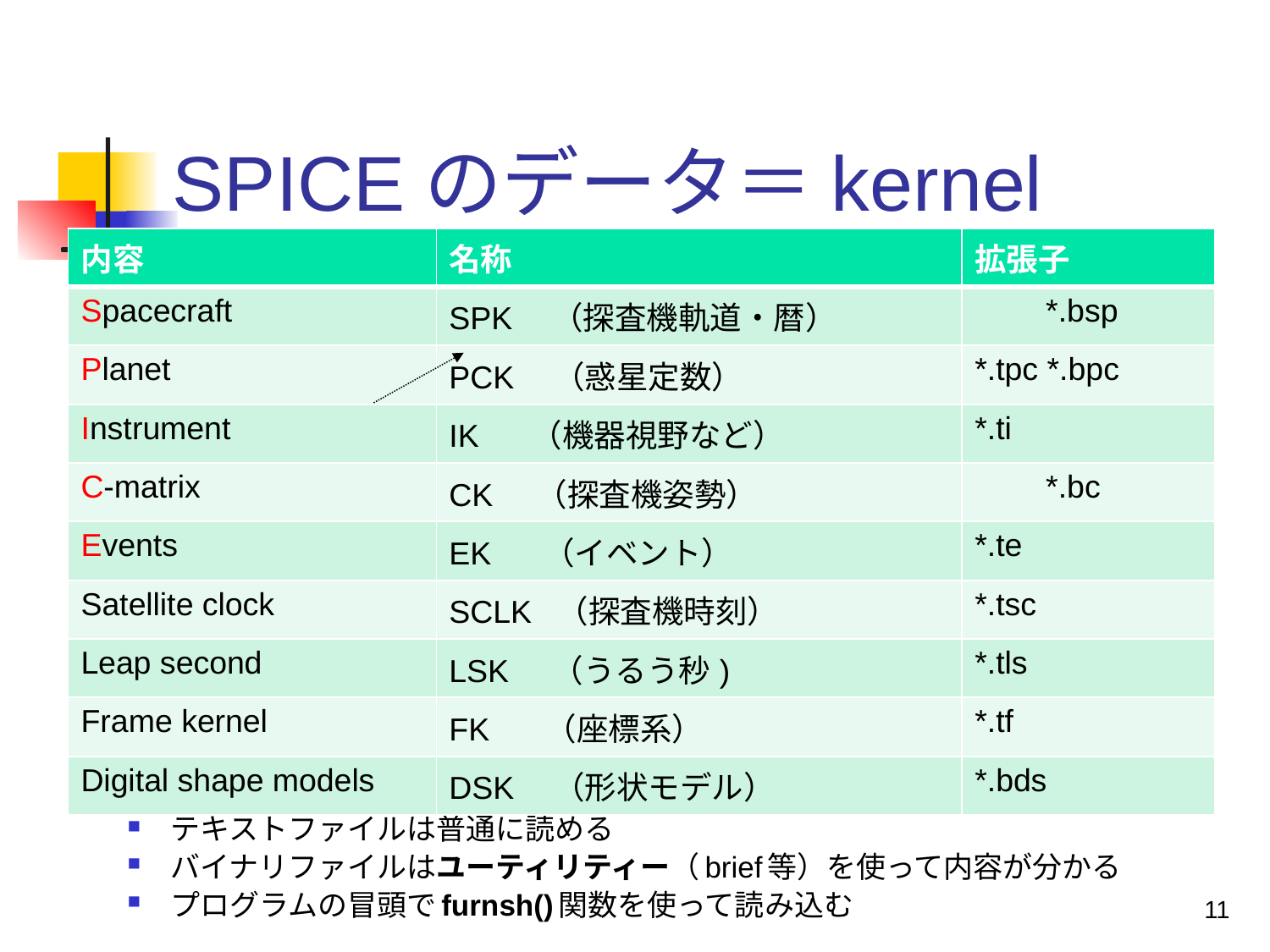

# SPICEのデータ＝kernel
| 内容 | 名称 | 拡張子 |
| --- | --- | --- |
| Spacecraft | SPK　（探査機軌道・暦） | \*.bsp |
| Planet | PCK　（惑星定数） | \*.tpc \*.bpc |
| Instrument | IK （機器視野など） | \*.ti |
| C-matrix | CK （探査機姿勢） | \*.bc |
| Events | EK （イベント） | \*.te |
| Satellite clock | SCLK （探査機時刻） | \*.tsc |
| Leap second | LSK （うるう秒) | \*.tls |
| Frame kernel | FK 　 （座標系） | \*.tf |
| Digital shape models | DSK　（形状モデル） | \*.bds |

拡張子の一文字目がテキスト(t) / バイナリ(b)を表す
テキストファイルは普通に読める
バイナリファイルはユーティリティー（brief等）を使って内容が分かる
プログラムの冒頭でfurnsh()関数を使って読み込む
11